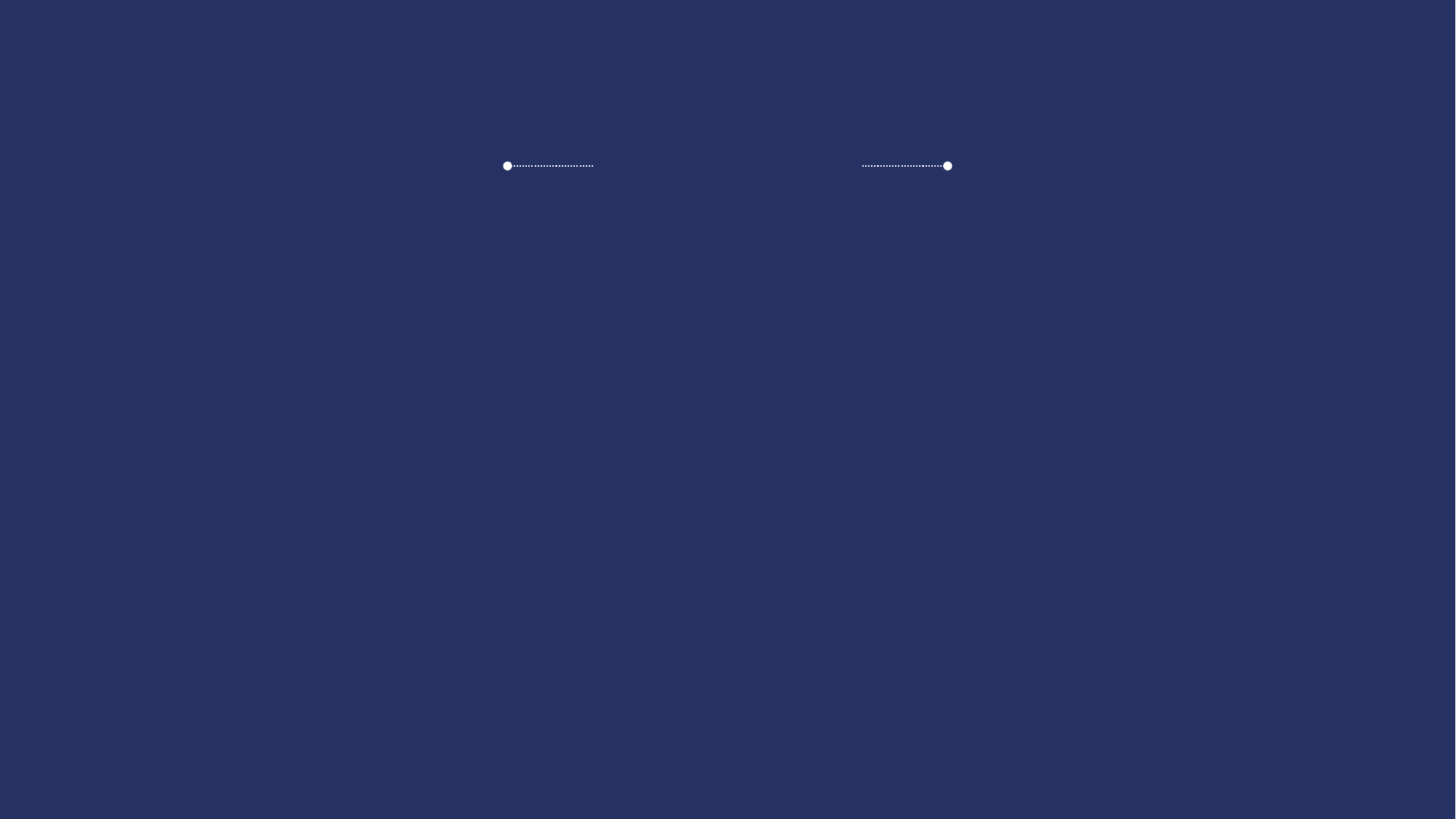

분석  개요
01. 분석환경
02. 데이터 수집 및 분석
03. 분석결과